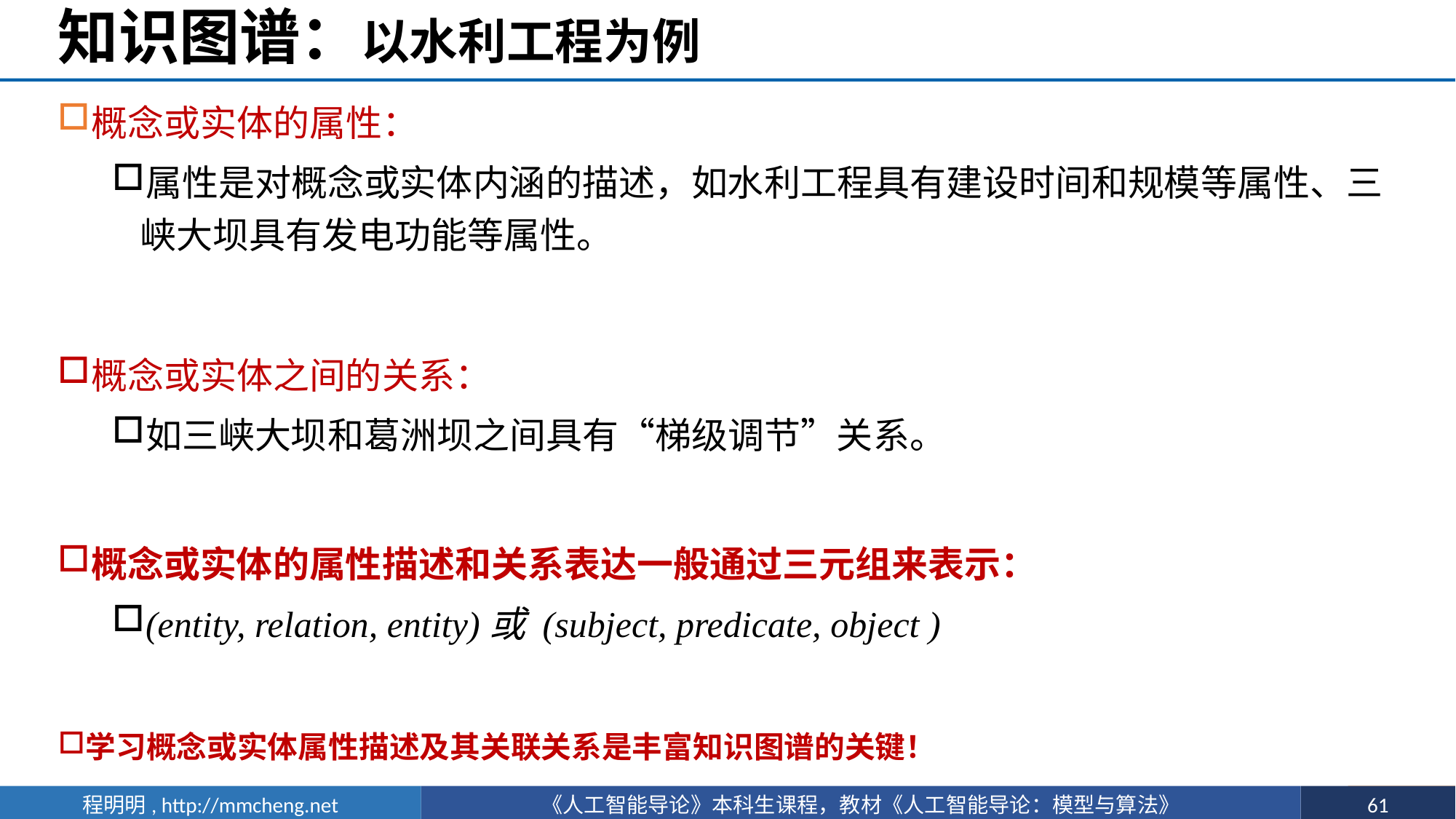

# 知识图谱：以水利工程为例
概念或实体的属性：
属性是对概念或实体内涵的描述，如水利工程具有建设时间和规模等属性、三峡大坝具有发电功能等属性。

概念或实体之间的关系：
如三峡大坝和葛洲坝之间具有“梯级调节”关系。

概念或实体的属性描述和关系表达一般通过三元组来表示：
(entity, relation, entity)或 (subject, predicate, object )

学习概念或实体属性描述及其关联关系是丰富知识图谱的关键！